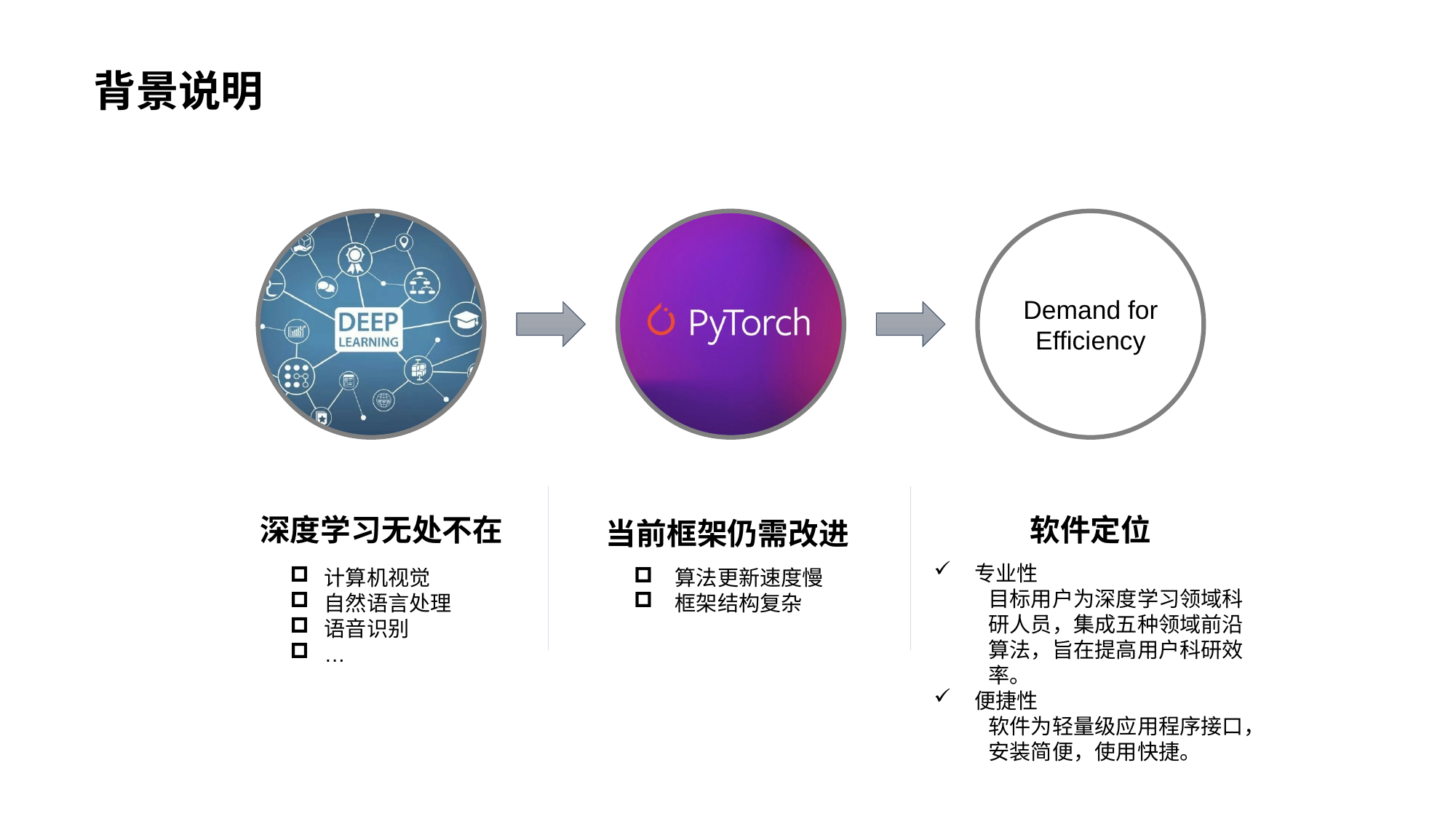

# 背景说明

Demand for
Efficiency

深度学习无处不在
软件定位
当前框架仍需改进
专业性
目标用户为深度学习领域科研人员，集成五种领域前沿算法，旨在提高用户科研效率。
便捷性
软件为轻量级应用程序接口，安装简便，使用快捷。
计算机视觉
自然语言处理
语音识别
…
算法更新速度慢
框架结构复杂